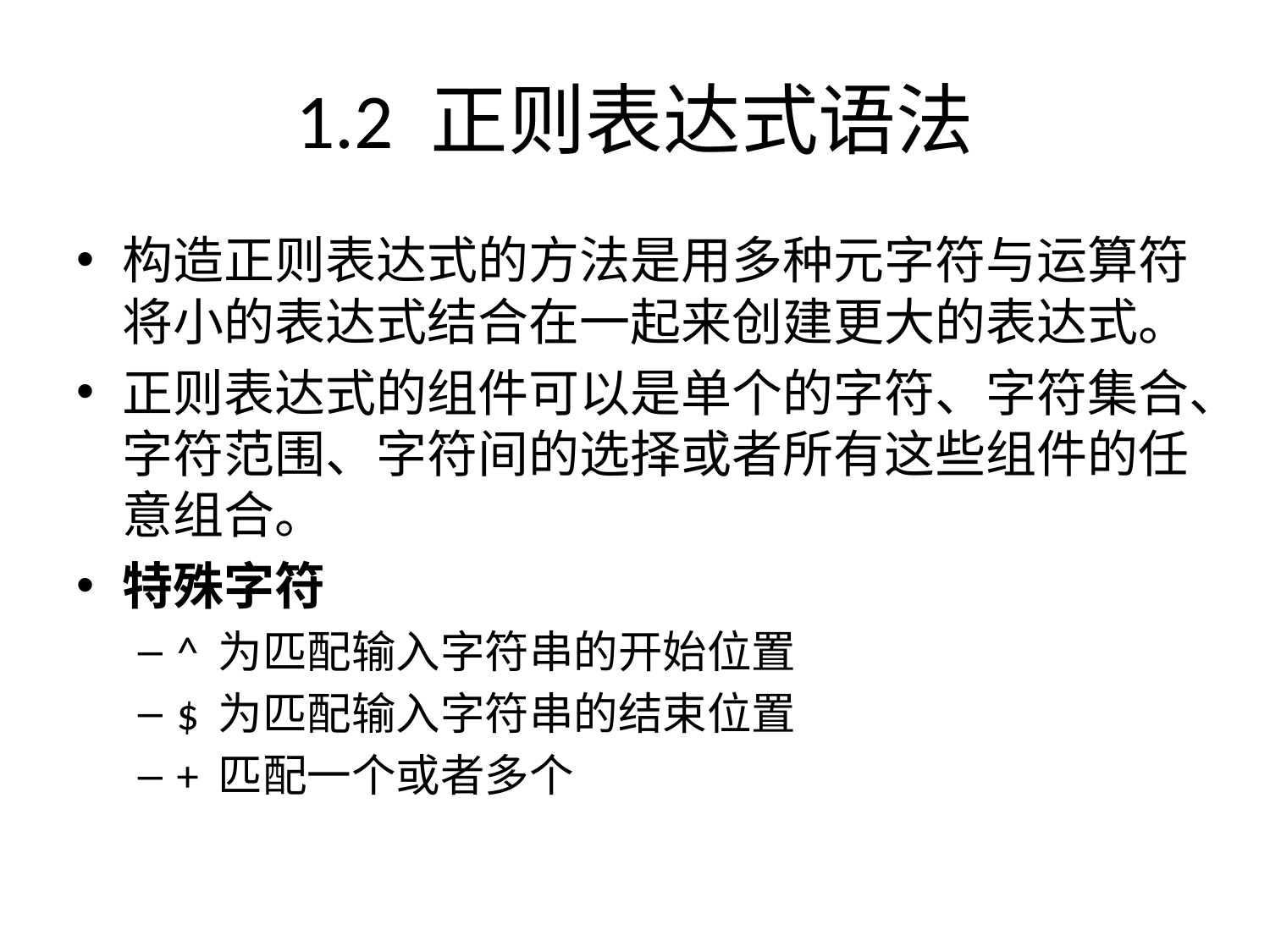

# 1.2 正则表达式语法
构造正则表达式的方法是用多种元字符与运算符将小的表达式结合在一起来创建更大的表达式。
正则表达式的组件可以是单个的字符、字符集合、字符范围、字符间的选择或者所有这些组件的任意组合。
特殊字符
^ 为匹配输入字符串的开始位置
$ 为匹配输入字符串的结束位置
+ 匹配一个或者多个